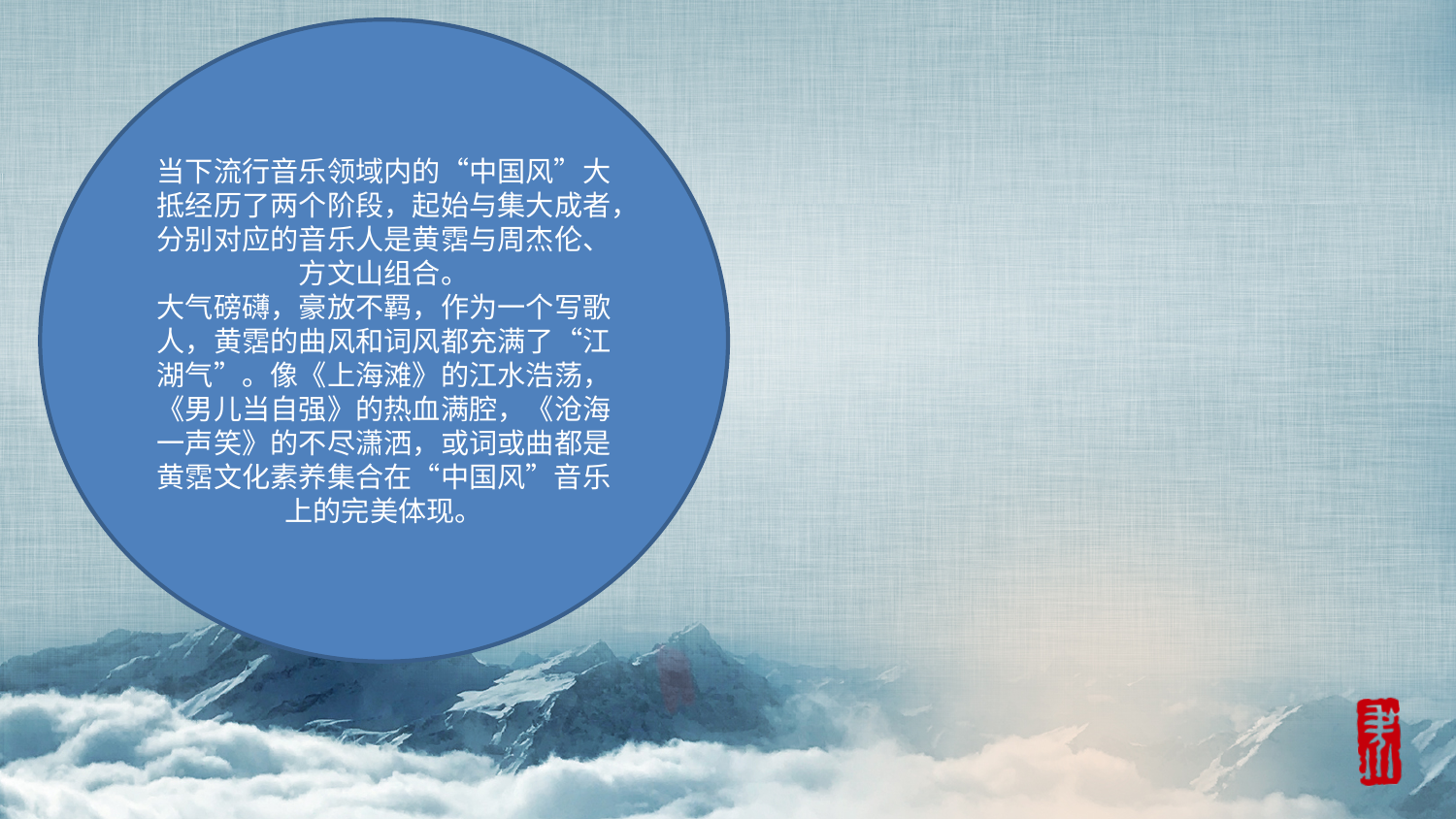

当下流行音乐领域内的“中国风”大抵经历了两个阶段，起始与集大成者，分别对应的音乐人是黄霑与周杰伦、方文山组合。
大气磅礴，豪放不羁，作为一个写歌人，黄霑的曲风和词风都充满了“江湖气”。像《上海滩》的江水浩荡，《男儿当自强》的热血满腔，《沧海一声笑》的不尽潇洒，或词或曲都是黄霑文化素养集合在“中国风”音乐上的完美体现。